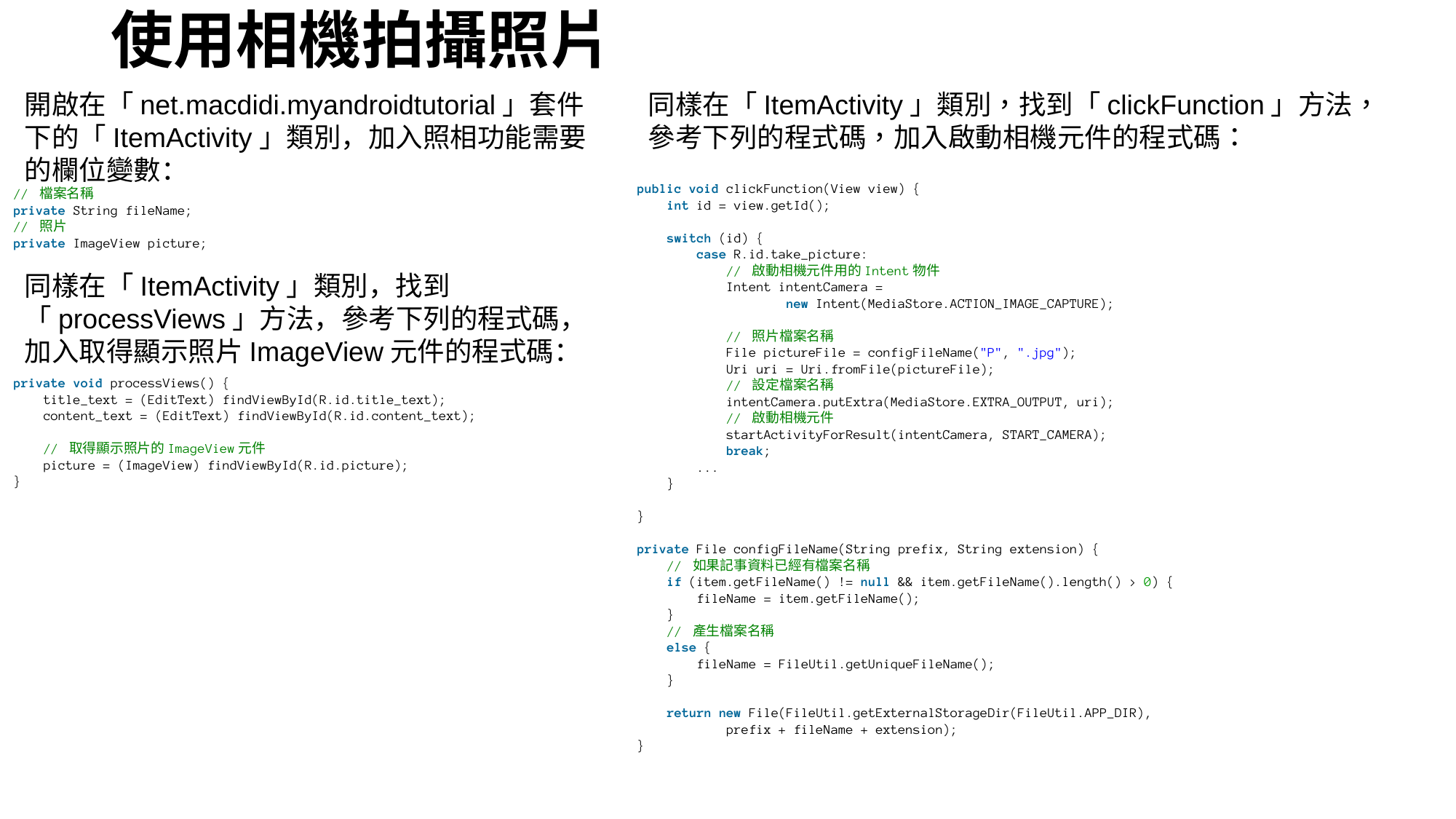

# 使用相機拍攝照片
開啟在「net.macdidi.myandroidtutorial」套件下的「ItemActivity」類別，加入照相功能需要的欄位變數：
同樣在「ItemActivity」類別，找到「clickFunction」方法，參考下列的程式碼，加入啟動相機元件的程式碼：
public void clickFunction(View view) {
    int id = view.getId();

    switch (id) {
        case R.id.take_picture:
            // 啟動相機元件用的Intent物件
            Intent intentCamera =
                    new Intent(MediaStore.ACTION_IMAGE_CAPTURE);

            // 照片檔案名稱
            File pictureFile = configFileName("P", ".jpg");
            Uri uri = Uri.fromFile(pictureFile);
            // 設定檔案名稱
            intentCamera.putExtra(MediaStore.EXTRA_OUTPUT, uri);
            // 啟動相機元件
            startActivityForResult(intentCamera, START_CAMERA);
            break;
        ...
    }

}

private File configFileName(String prefix, String extension) {
    // 如果記事資料已經有檔案名稱
    if (item.getFileName() != null && item.getFileName().length() > 0) {
        fileName = item.getFileName();
    }
    // 產生檔案名稱
    else {
        fileName = FileUtil.getUniqueFileName();
    }

    return new File(FileUtil.getExternalStorageDir(FileUtil.APP_DIR),
            prefix + fileName + extension);
}
// 檔案名稱
private String fileName;
// 照片
private ImageView picture;
同樣在「ItemActivity」類別，找到「processViews」方法，參考下列的程式碼，加入取得顯示照片ImageView元件的程式碼：
private void processViews() {
    title_text = (EditText) findViewById(R.id.title_text);
    content_text = (EditText) findViewById(R.id.content_text);

    // 取得顯示照片的ImageView元件
    picture = (ImageView) findViewById(R.id.picture);
}